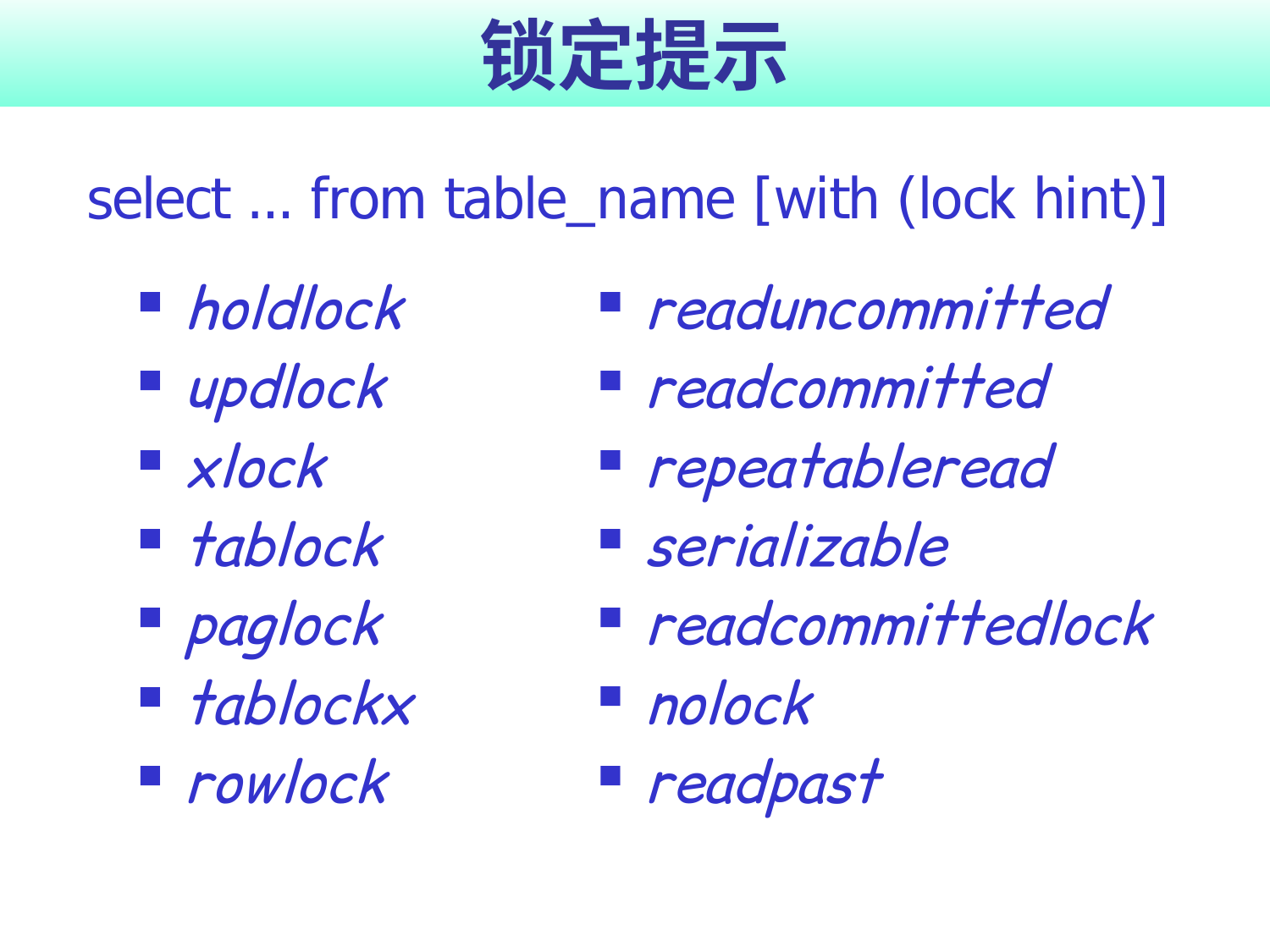

# 锁定提示
select … from table_name [with (lock hint)]
holdlock
updlock
xlock
tablock
paglock
tablockx
rowlock

readuncommitted
readcommitted
repeatableread
serializable
readcommittedlock
nolock
readpast